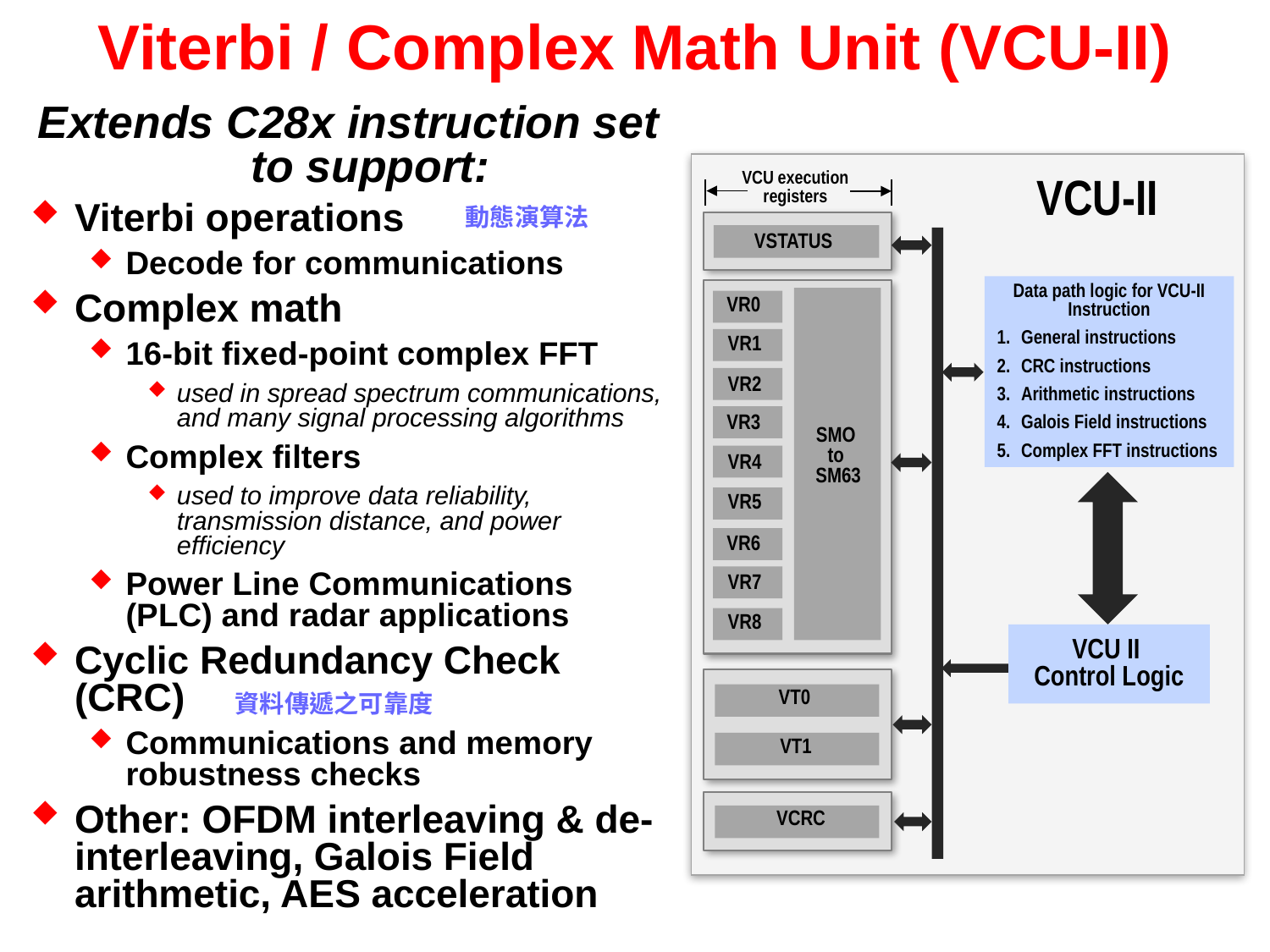

# Viterbi / Complex Math Unit (VCU-II)
Extends C28x instruction set to support:
Viterbi operations
Decode for communications
Complex math
16-bit fixed-point complex FFT
used in spread spectrum communications, and many signal processing algorithms
Complex filters
used to improve data reliability, transmission distance, and power efficiency
Power Line Communications (PLC) and radar applications
Cyclic Redundancy Check (CRC)
Communications and memory robustness checks
Other: OFDM interleaving & de-interleaving, Galois Field arithmetic, AES acceleration

VCU execution registers
VCU-II
動態演算法

VSTATUS

Data path logic for VCU-II Instruction
General instructions
CRC instructions
Arithmetic instructions
Galois Field instructions
Complex FFT instructions

VR0

VR1

VR2

VR3
SMO
to
SM63

VR4

VR5

VR6

VR7
VR8

VCU II
Control Logic

VT0

資料傳遞之可靠度

VT1

VCRC